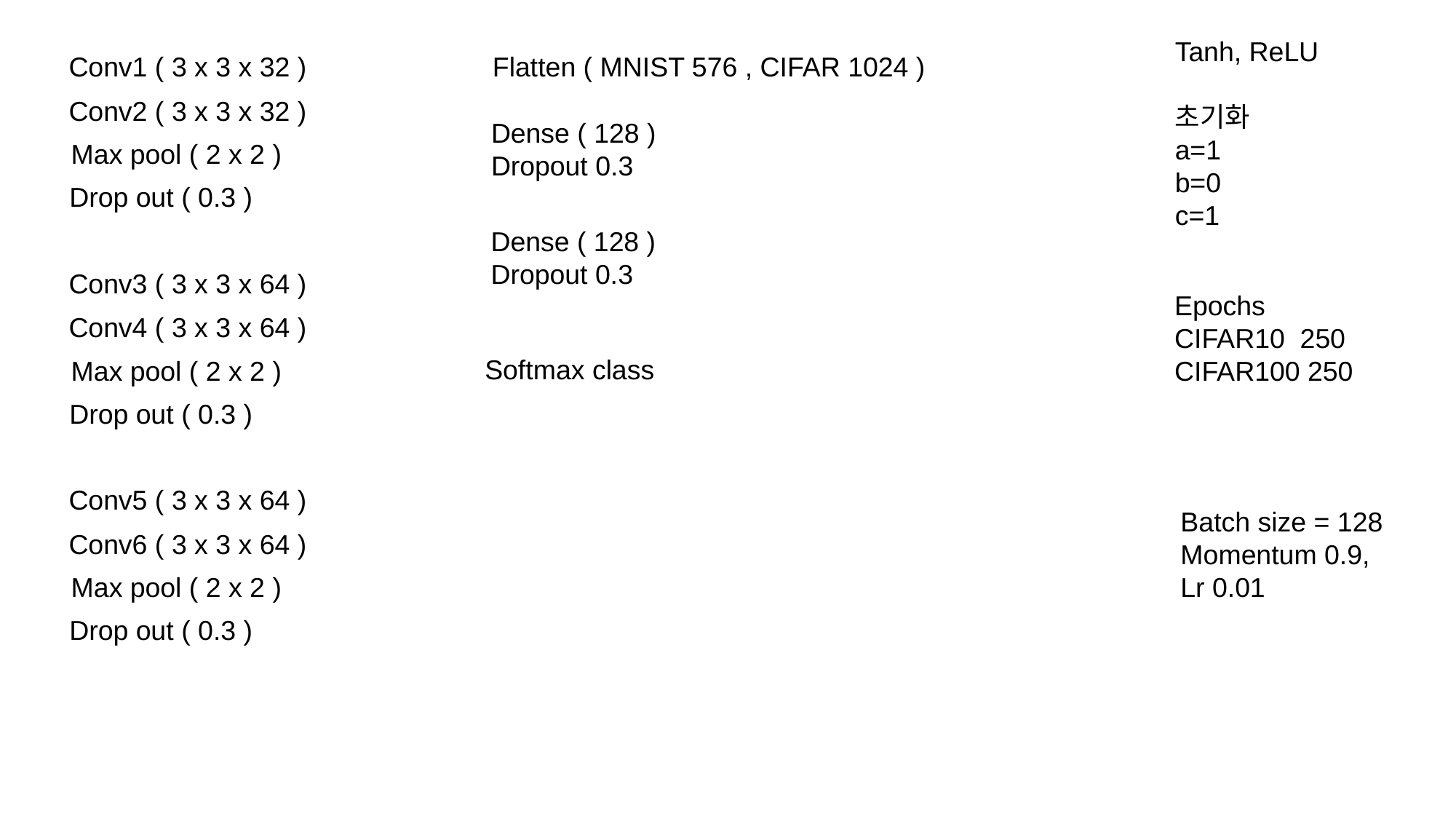

Tanh, ReLU

초기화
a=1
b=0
c=1
Conv1 ( 3 x 3 x 32 )
Flatten ( MNIST 576 , CIFAR 1024 )
Conv2 ( 3 x 3 x 32 )
Dense ( 128 )
Dropout 0.3
Max pool ( 2 x 2 )
Drop out ( 0.3 )
Dense ( 128 )
Dropout 0.3
Conv3 ( 3 x 3 x 64 )
Epochs
CIFAR10  250
CIFAR100 250
Conv4 ( 3 x 3 x 64 )
Softmax class
Max pool ( 2 x 2 )
Drop out ( 0.3 )
Conv5 ( 3 x 3 x 64 )
Batch size = 128
Momentum 0.9,
Lr 0.01

Conv6 ( 3 x 3 x 64 )
Max pool ( 2 x 2 )
Drop out ( 0.3 )